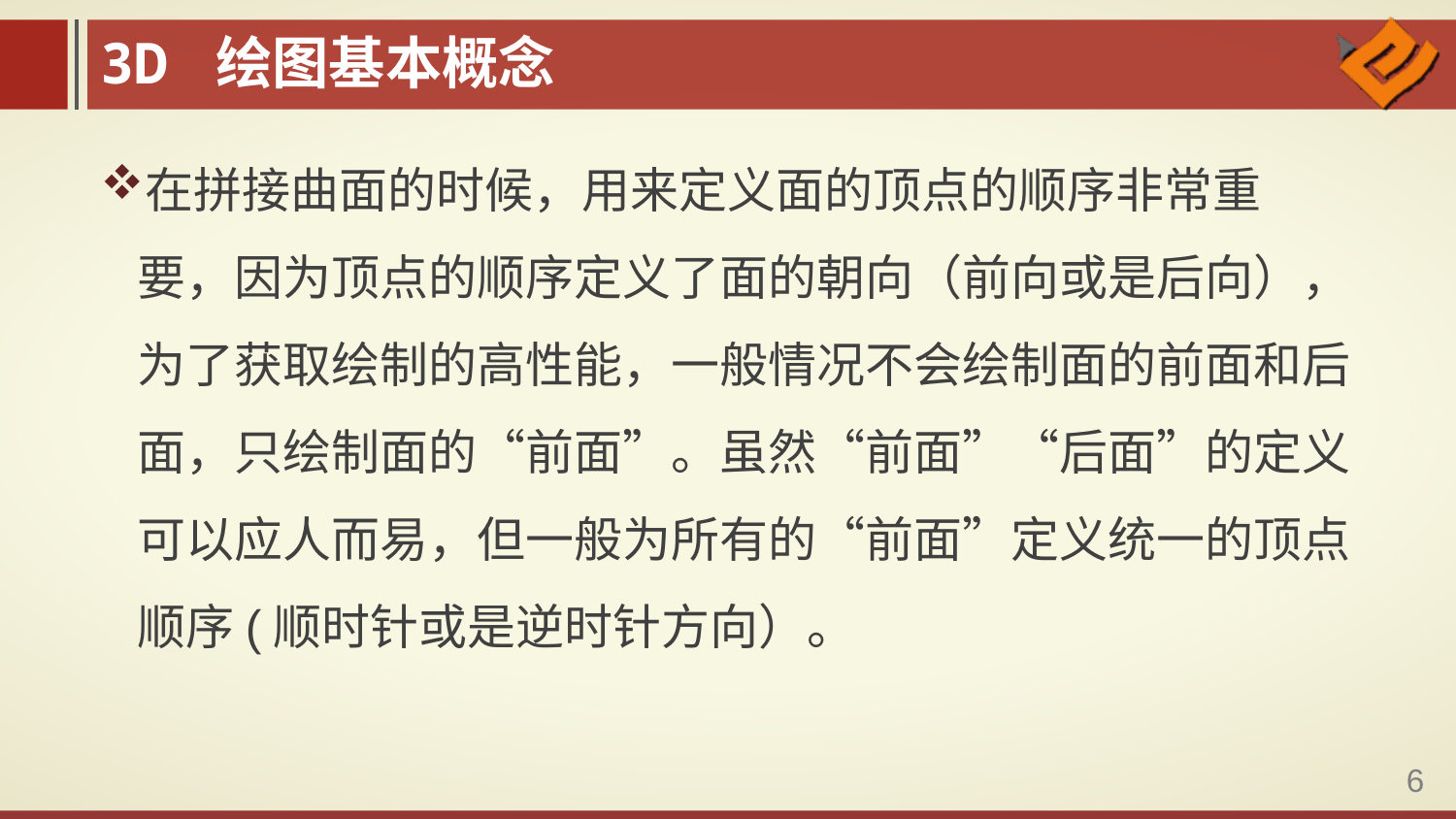

3D 绘图基本概念
在拼接曲面的时候，用来定义面的顶点的顺序非常重要，因为顶点的顺序定义了面的朝向（前向或是后向），为了获取绘制的高性能，一般情况不会绘制面的前面和后面，只绘制面的“前面”。虽然“前面”“后面”的定义可以应人而易，但一般为所有的“前面”定义统一的顶点顺序(顺时针或是逆时针方向）。